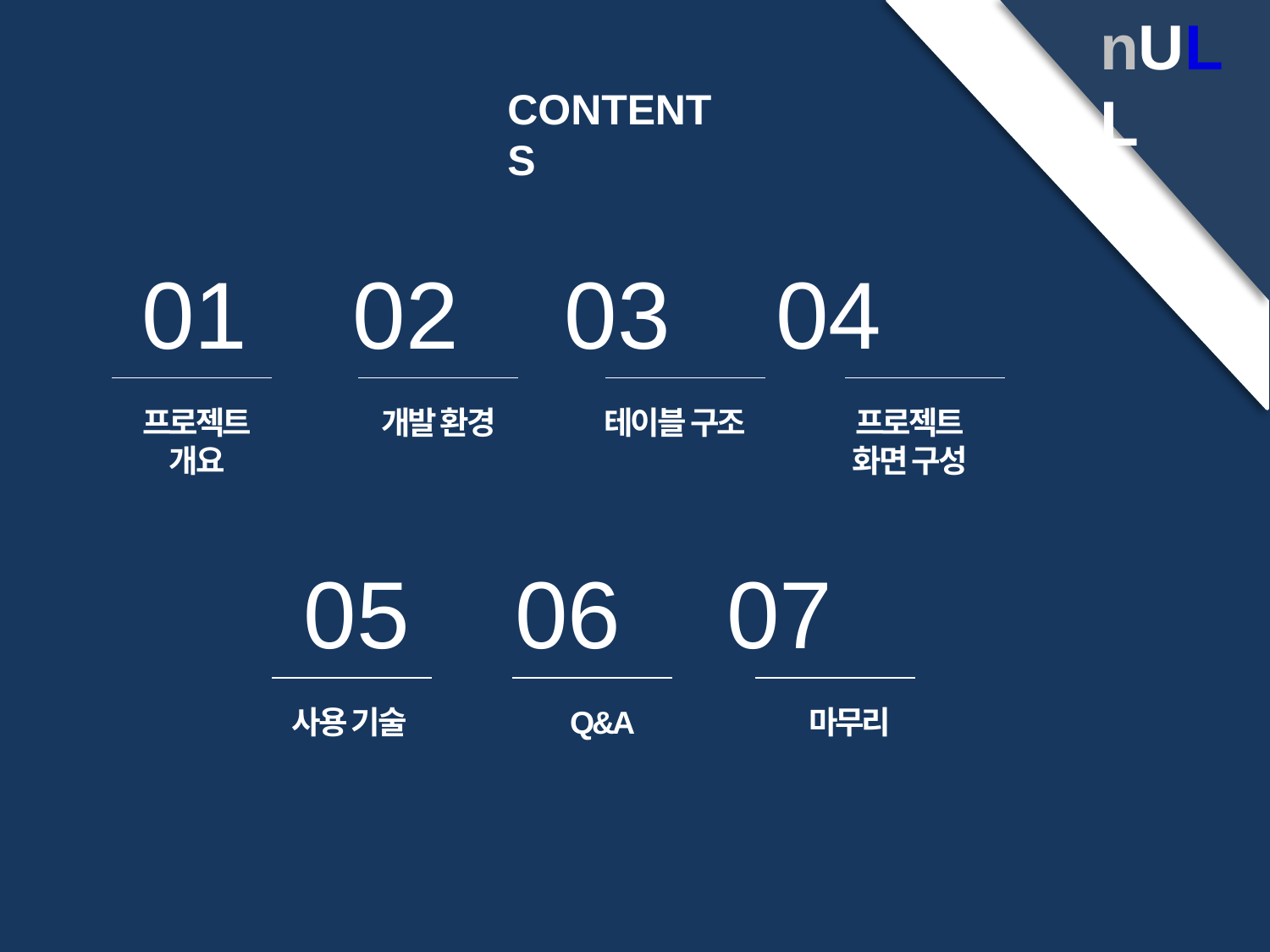

nULL
CONTENTS
01    02    03    04
프로젝트
개요
개발 환경
테이블 구조
프로젝트
화면 구성
05    06    07
사용 기술
Q&A
 마무리